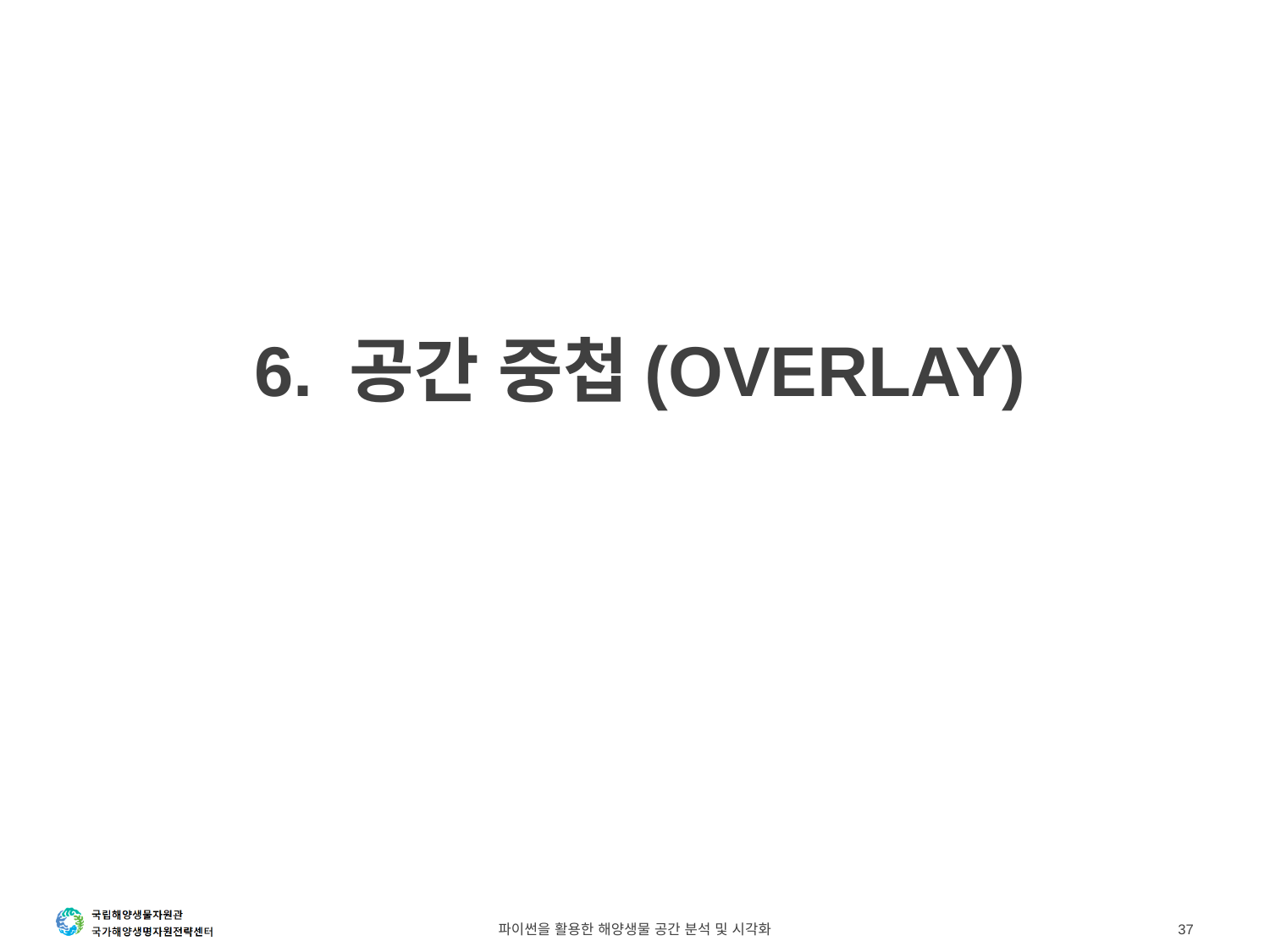

# 6. 공간 중첩(Overlay)
파이썬을 활용한 해양생물 공간 분석 및 시각화
37